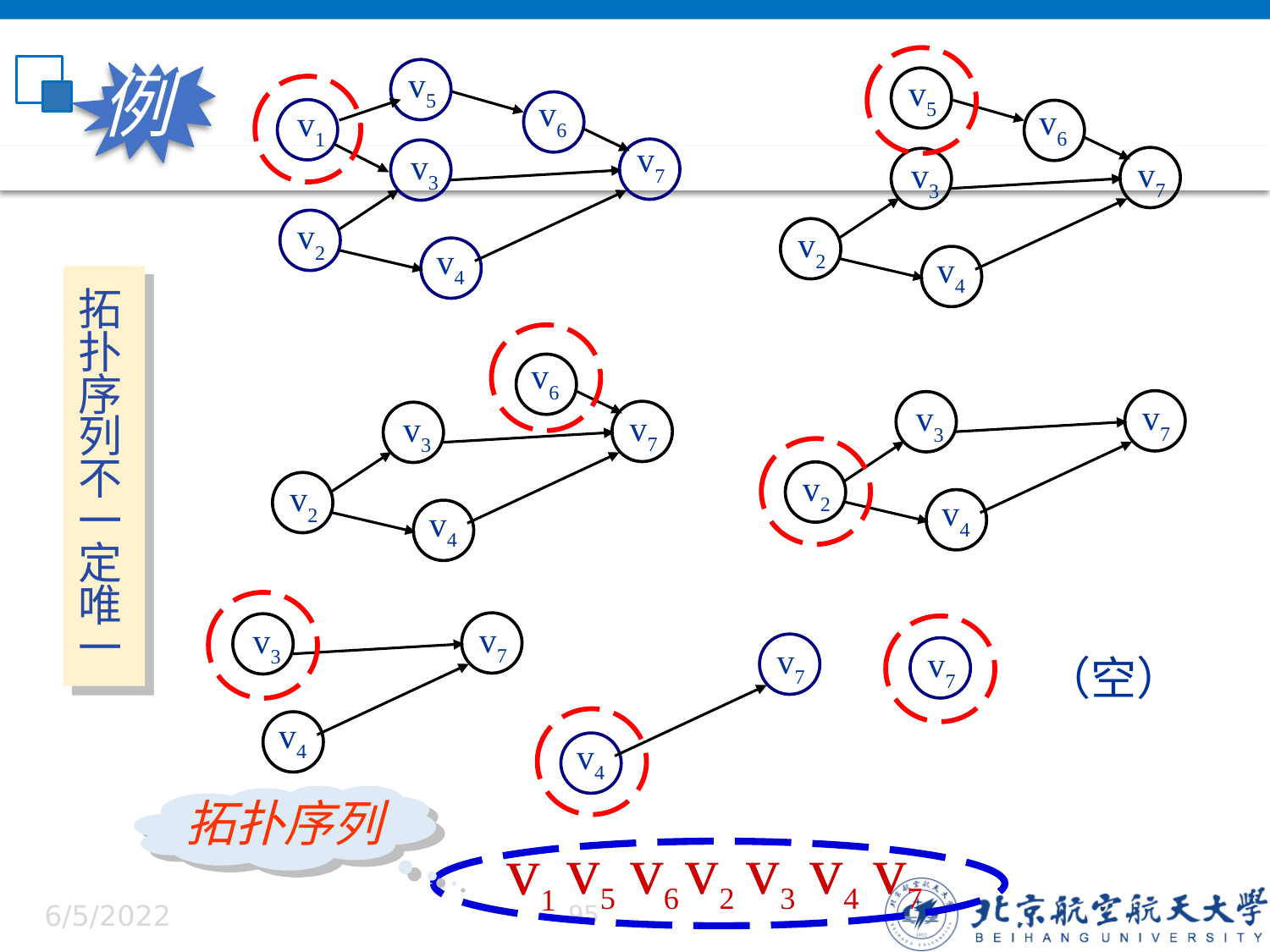

例

v5

v6

v1

v7
v3

v2

v4

v5

v6

v7
v3

v2

v4

拓
扑
序
列
不
一定
唯一

v6

v7
v3

v2

v4

v7
v3

v2

v4

v7
v3

v4

v7

v4

v7

（空）

拓扑序列

v5
v6
v2
v3
v4
v7
v1
6/5/2022
95